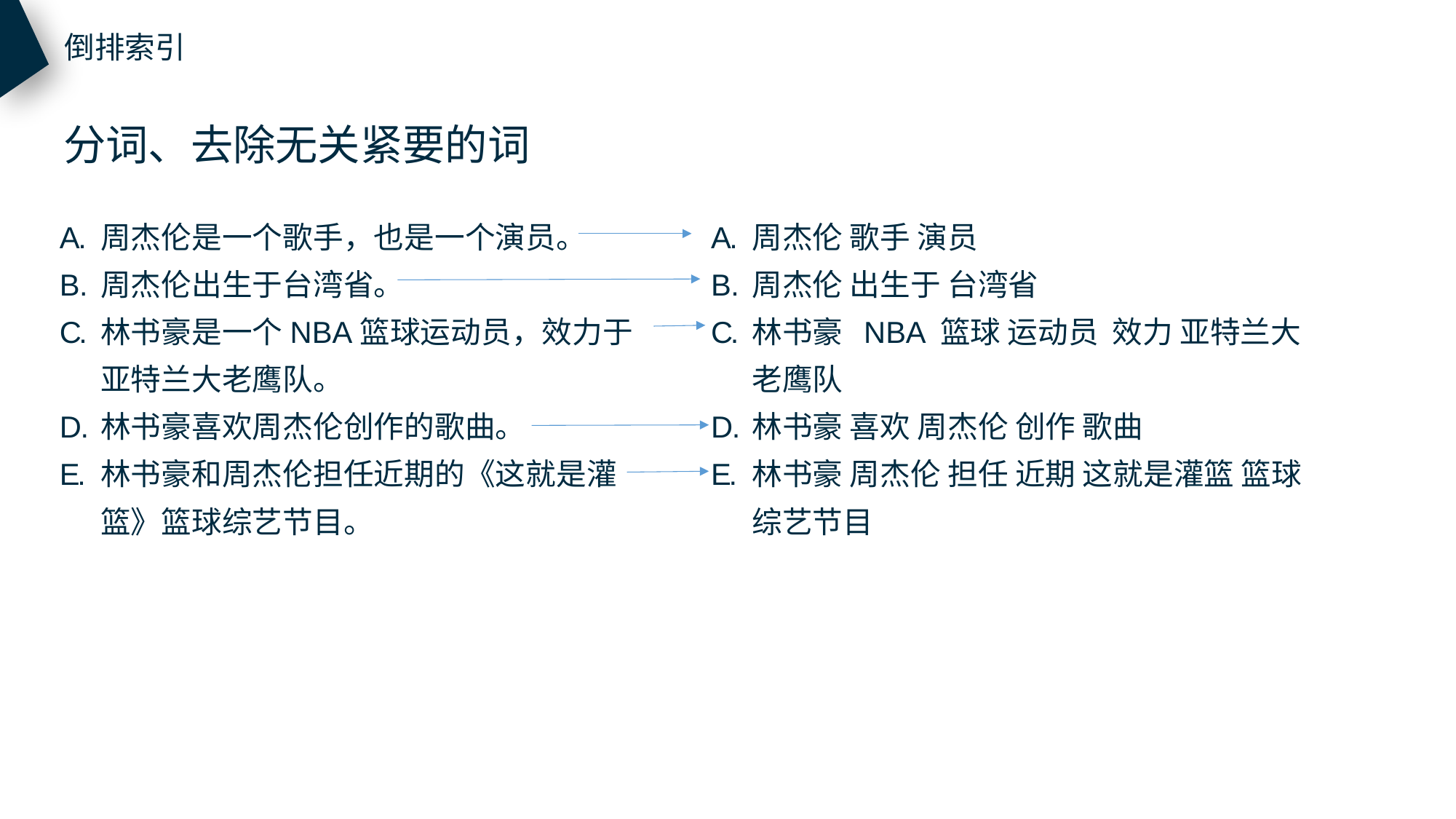

倒排索引
分词、去除无关紧要的词
周杰伦是一个歌手，也是一个演员。
周杰伦出生于台湾省。
林书豪是一个NBA篮球运动员，效力于亚特兰大老鹰队。
林书豪喜欢周杰伦创作的歌曲。
林书豪和周杰伦担任近期的《这就是灌篮》篮球综艺节目。
周杰伦 歌手 演员
周杰伦 出生于 台湾省
林书豪  NBA 篮球 运动员  效力 亚特兰大 老鹰队
林书豪 喜欢 周杰伦 创作 歌曲
林书豪 周杰伦 担任 近期 这就是灌篮 篮球 综艺节目